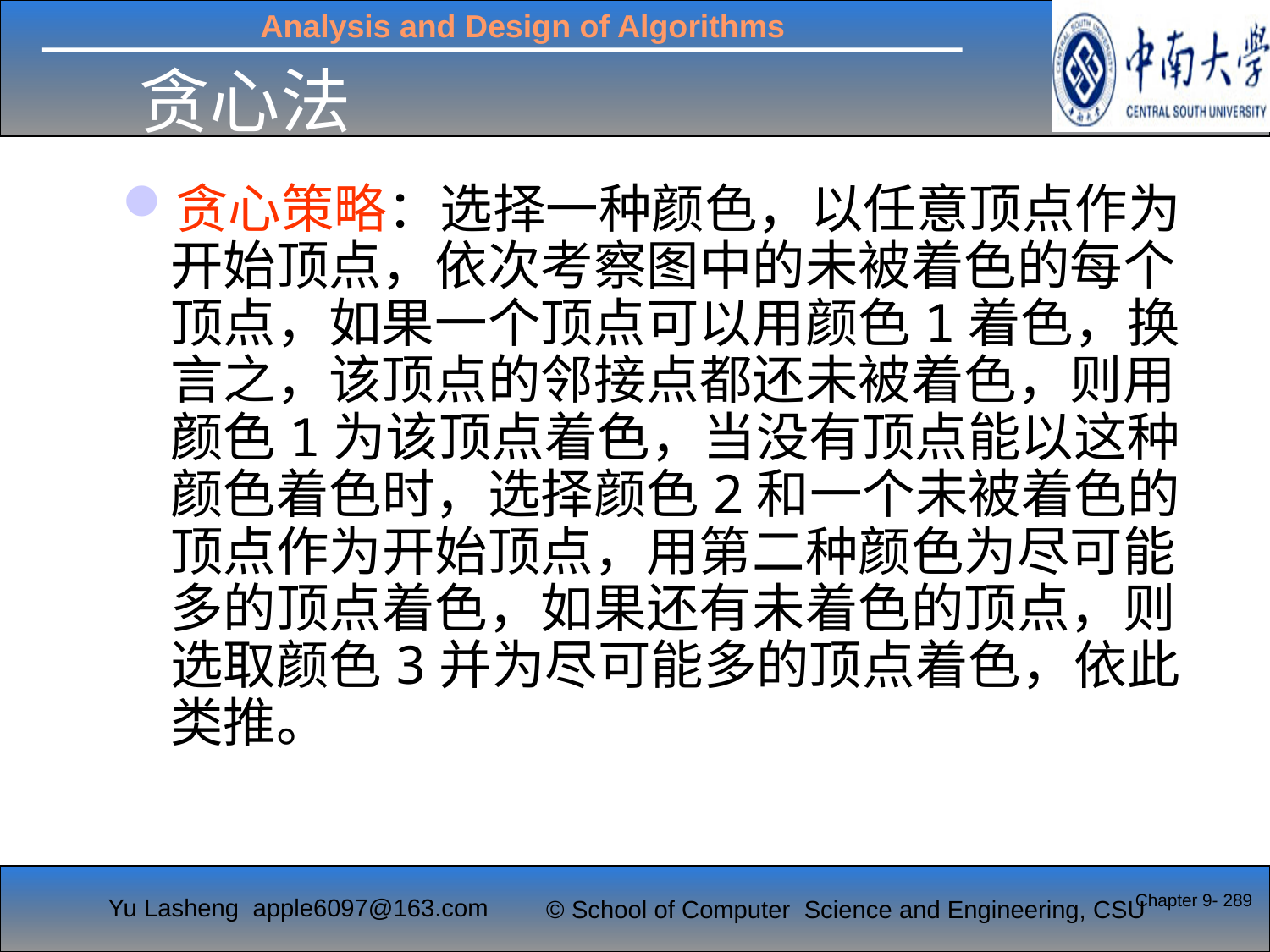

# 贪心法
贪心策略：选择一种颜色，以任意顶点作为开始顶点，依次考察图中的未被着色的每个顶点，如果一个顶点可以用颜色1着色，换言之，该顶点的邻接点都还未被着色，则用颜色1为该顶点着色，当没有顶点能以这种颜色着色时，选择颜色2和一个未被着色的顶点作为开始顶点，用第二种颜色为尽可能多的顶点着色，如果还有未着色的顶点，则选取颜色3并为尽可能多的顶点着色，依此类推。

Chapter 9- 289